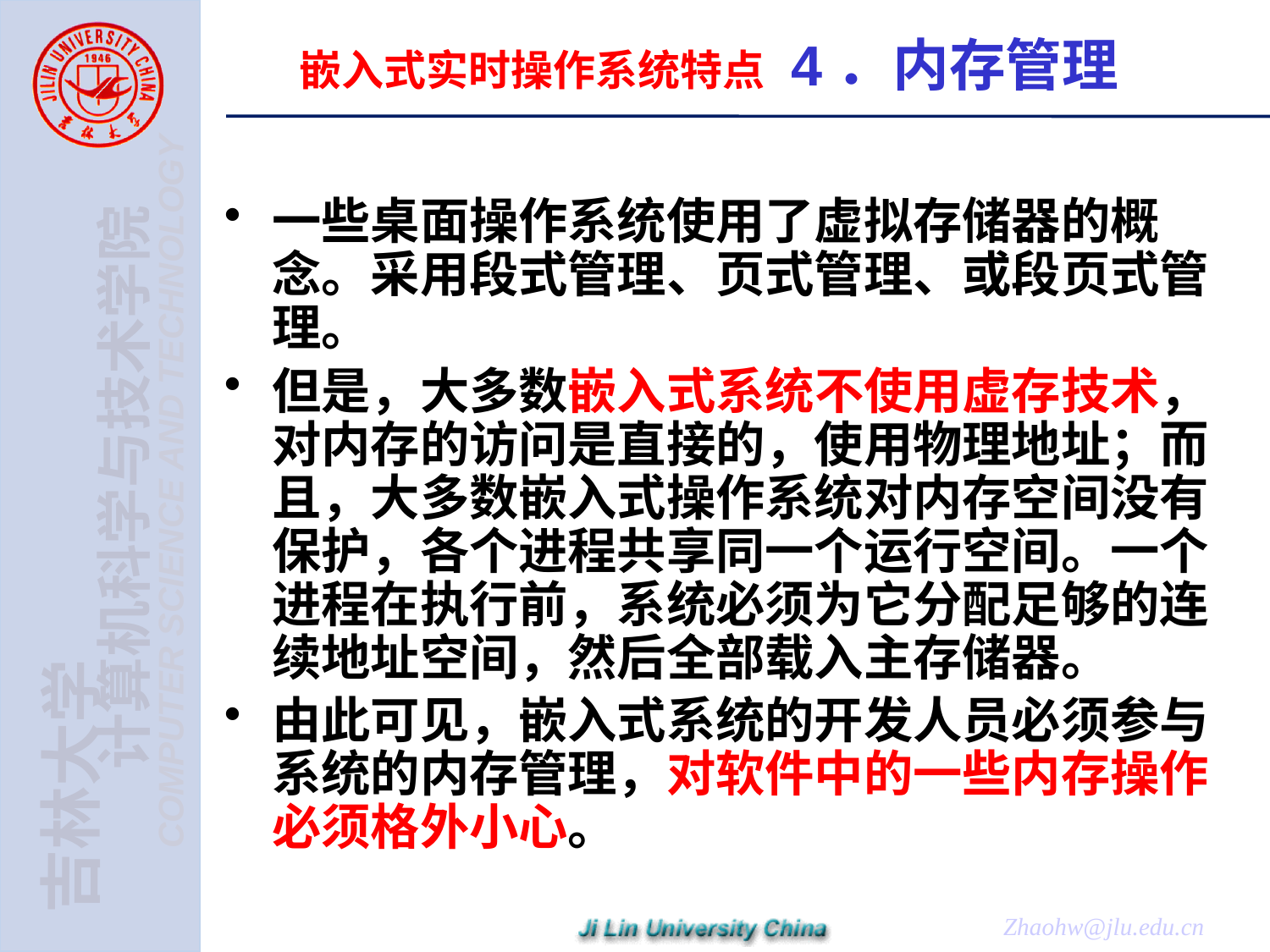

# 嵌入式实时操作系统特点 4．内存管理
一些桌面操作系统使用了虚拟存储器的概念。采用段式管理、页式管理、或段页式管理。
但是，大多数嵌入式系统不使用虚存技术，对内存的访问是直接的，使用物理地址；而且，大多数嵌入式操作系统对内存空间没有保护，各个进程共享同一个运行空间。一个进程在执行前，系统必须为它分配足够的连续地址空间，然后全部载入主存储器。
由此可见，嵌入式系统的开发人员必须参与系统的内存管理，对软件中的一些内存操作必须格外小心。